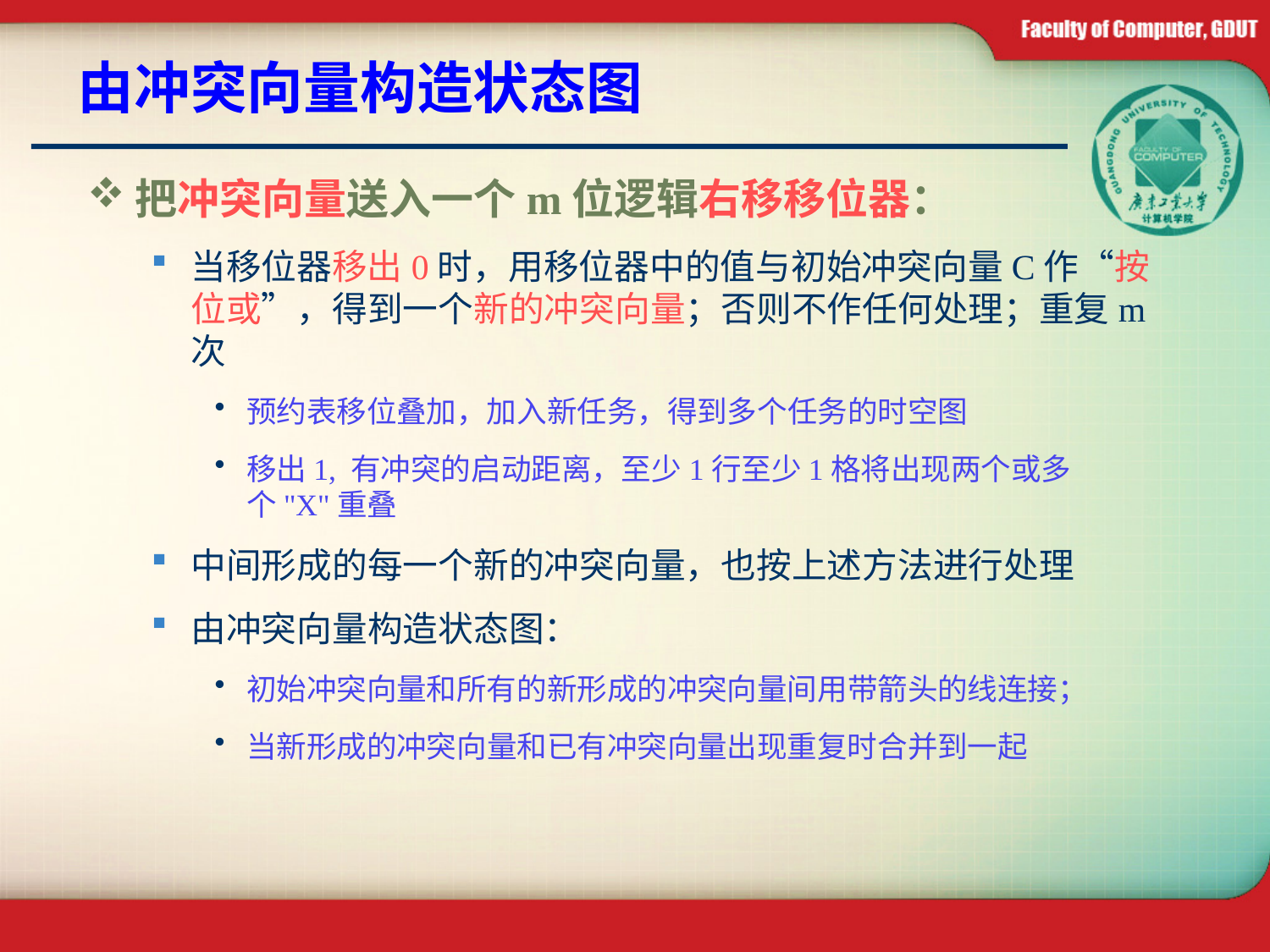

# 由冲突向量构造状态图
把冲突向量送入一个m位逻辑右移移位器：
当移位器移出0时，用移位器中的值与初始冲突向量C作“按位或”，得到一个新的冲突向量；否则不作任何处理；重复m次
预约表移位叠加，加入新任务，得到多个任务的时空图
移出1, 有冲突的启动距离，至少1行至少1格将出现两个或多个"X"重叠
中间形成的每一个新的冲突向量，也按上述方法进行处理
由冲突向量构造状态图：
初始冲突向量和所有的新形成的冲突向量间用带箭头的线连接；
当新形成的冲突向量和已有冲突向量出现重复时合并到一起